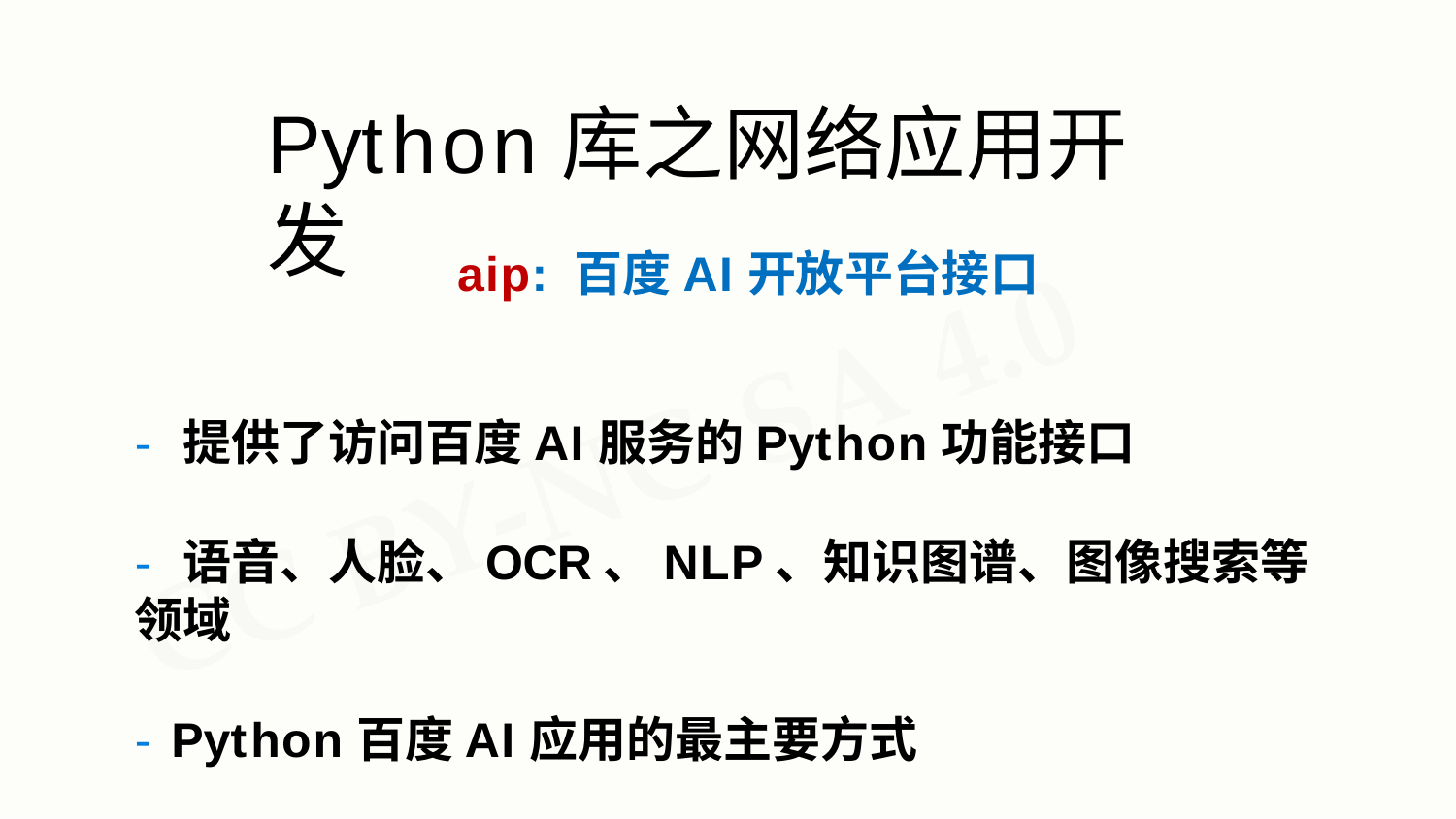

# Python库之网络应用开发
aip: 百度AI开放平台接口

- 提供了访问百度AI服务的Python功能接口

- 语音、人脸、OCR、NLP、知识图谱、图像搜索等领域

- Python百度AI应用的最主要方式